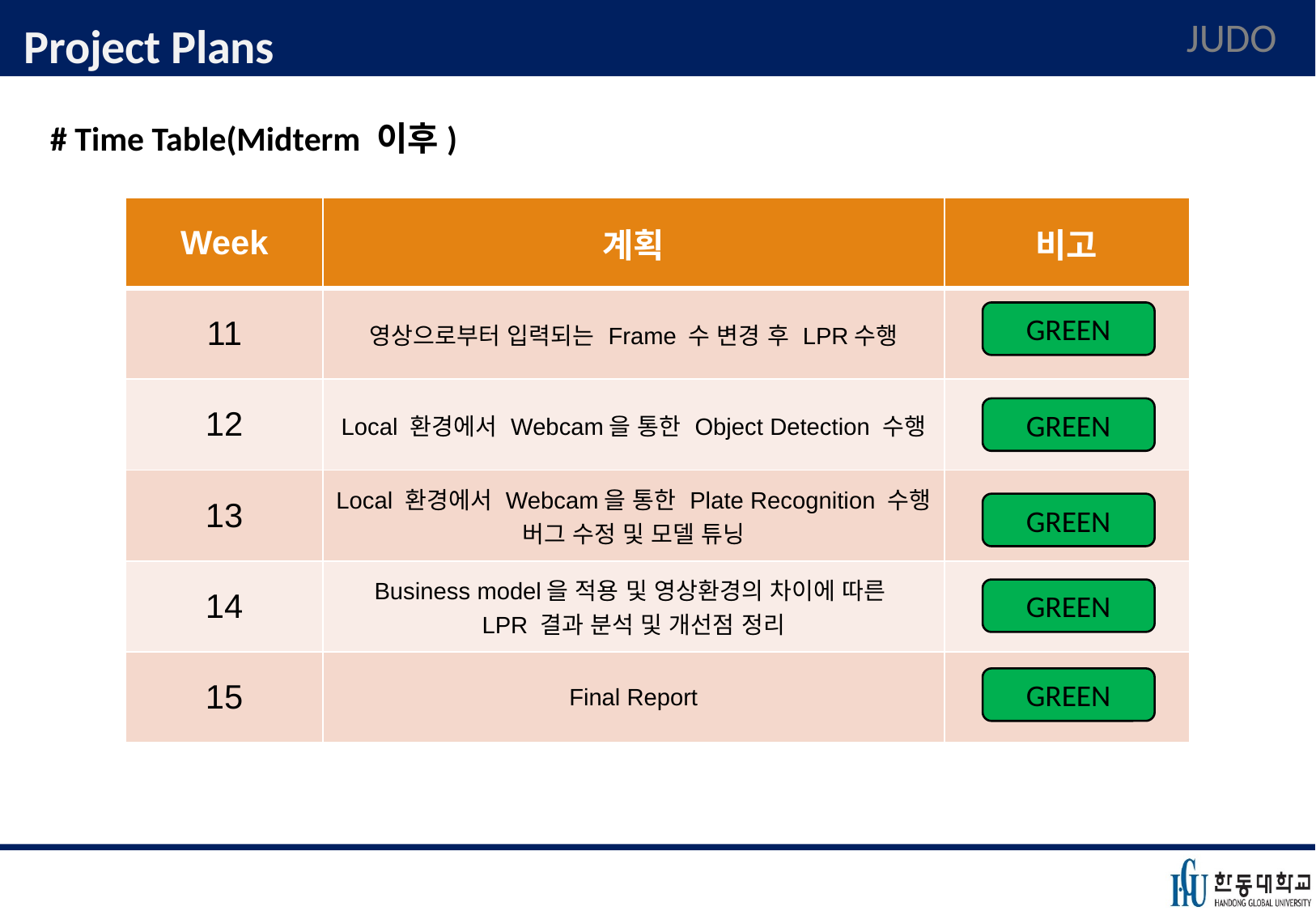

# Project Plans
JUDO
# Time Table(Midterm 이후)
| Week | 계획 | 비고 |
| --- | --- | --- |
| 11 | 영상으로부터 입력되는 Frame 수 변경 후 LPR수행 |  |
| 12 | Local 환경에서 Webcam을 통한 Object Detection 수행 |  |
| 13 | Local 환경에서 Webcam을 통한 Plate Recognition 수행 버그 수정 및 모델 튜닝 |  |
| 14 | Business model을 적용 및 영상환경의 차이에 따른 LPR 결과 분석 및 개선점 정리 |  |
| 15 | Final Report |  |
GREEN
GREEN
GREEN
GREEN
GREEN